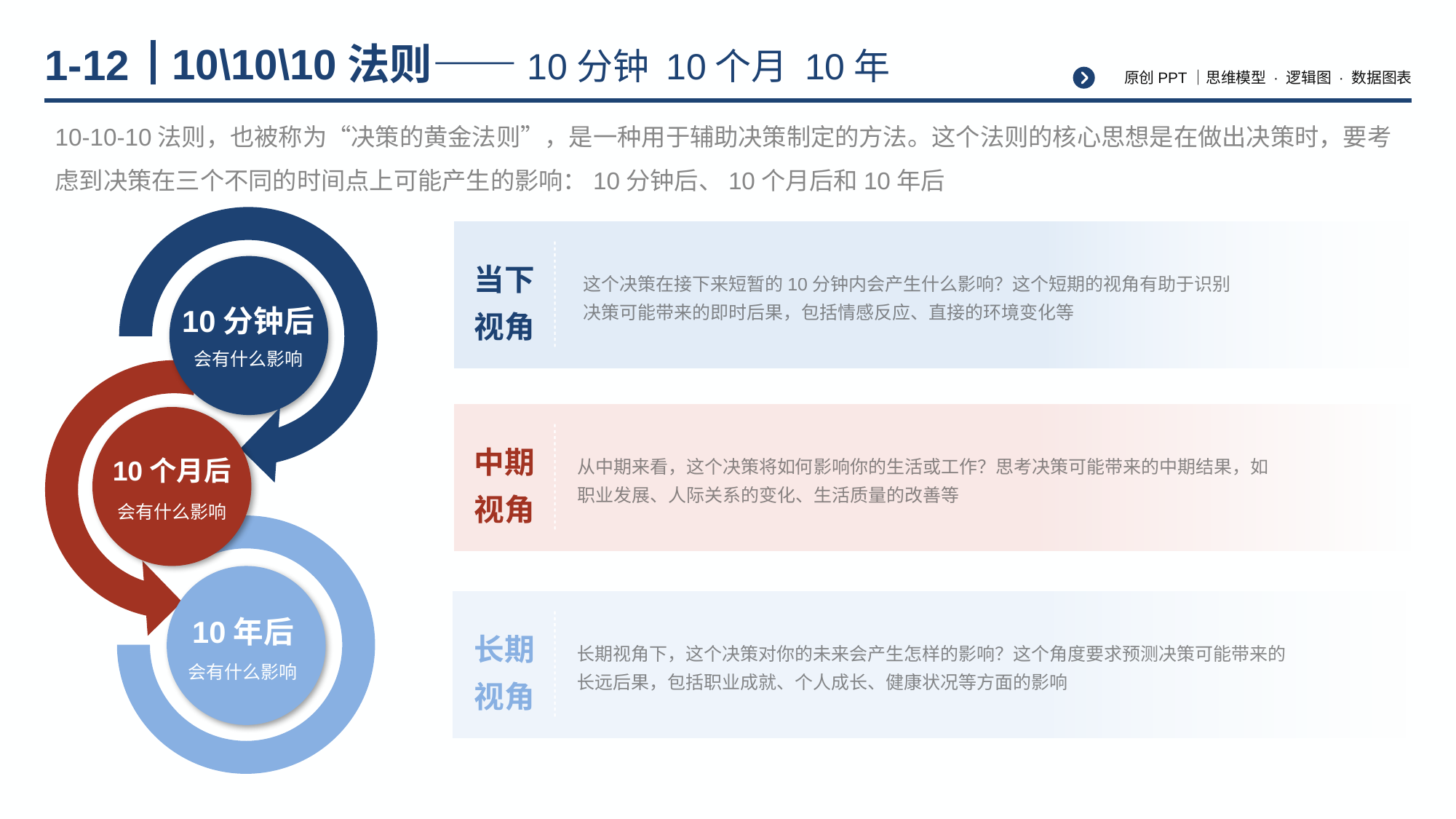

# 10\10\10法则——10分钟 10个月 10年
1-12
10-10-10法则，也被称为“决策的黄金法则”，是一种用于辅助决策制定的方法。这个法则的核心思想是在做出决策时，要考虑到决策在三个不同的时间点上可能产生的影响：10分钟后、10个月后和10年后

10分钟后

会有什么影响

10个月后
会有什么影响

10年后
会有什么影响

当下
视角
这个决策在接下来短暂的10分钟内会产生什么影响？这个短期的视角有助于识别决策可能带来的即时后果，包括情感反应、直接的环境变化等

中期
视角
从中期来看，这个决策将如何影响你的生活或工作？思考决策可能带来的中期结果，如职业发展、人际关系的变化、生活质量的改善等

长期
视角
长期视角下，这个决策对你的未来会产生怎样的影响？这个角度要求预测决策可能带来的长远后果，包括职业成就、个人成长、健康状况等方面的影响